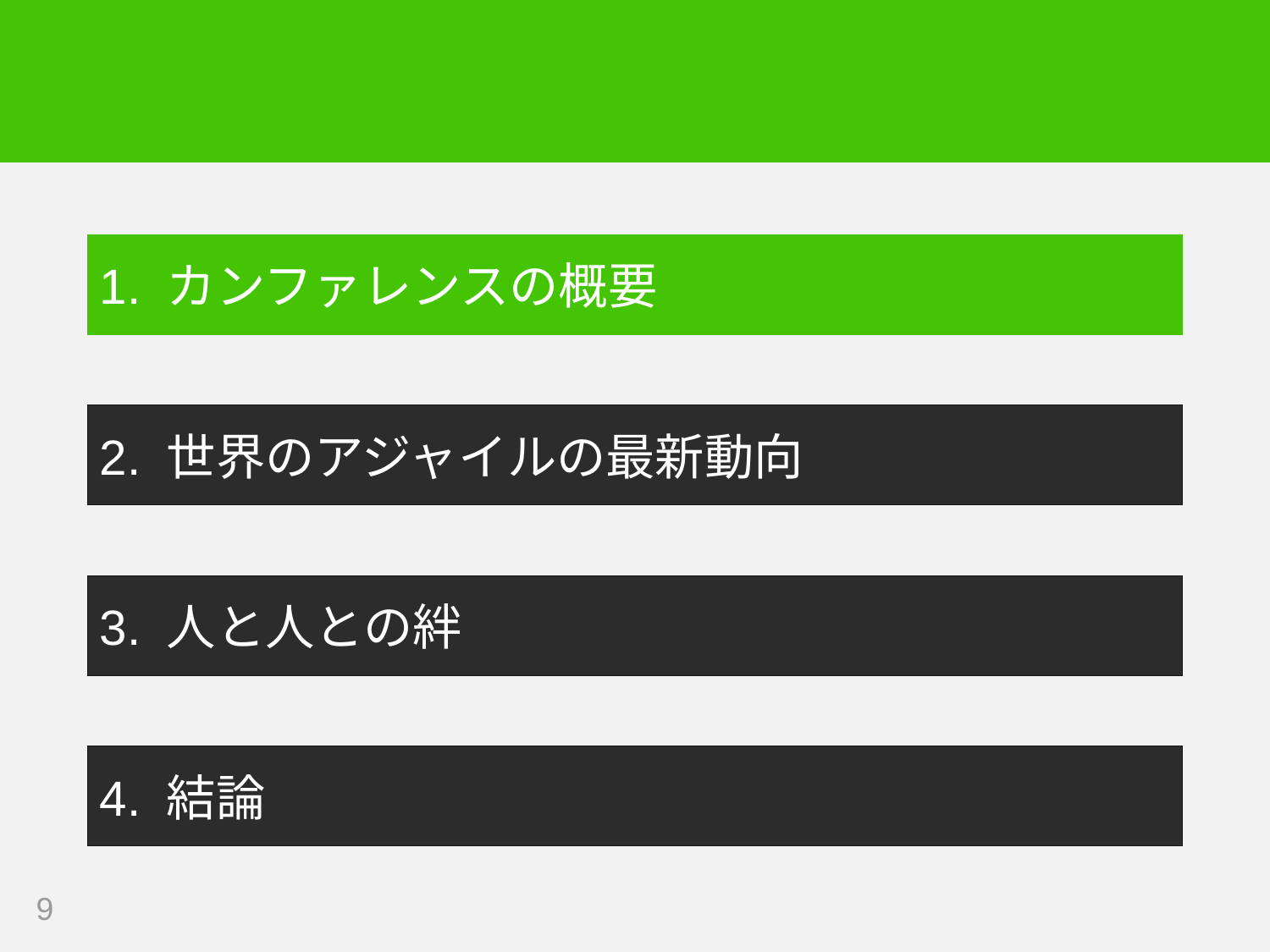

1. カンファレンスの概要
2. 世界のアジャイルの最新動向
3. 人と人との絆
4. 結論
9